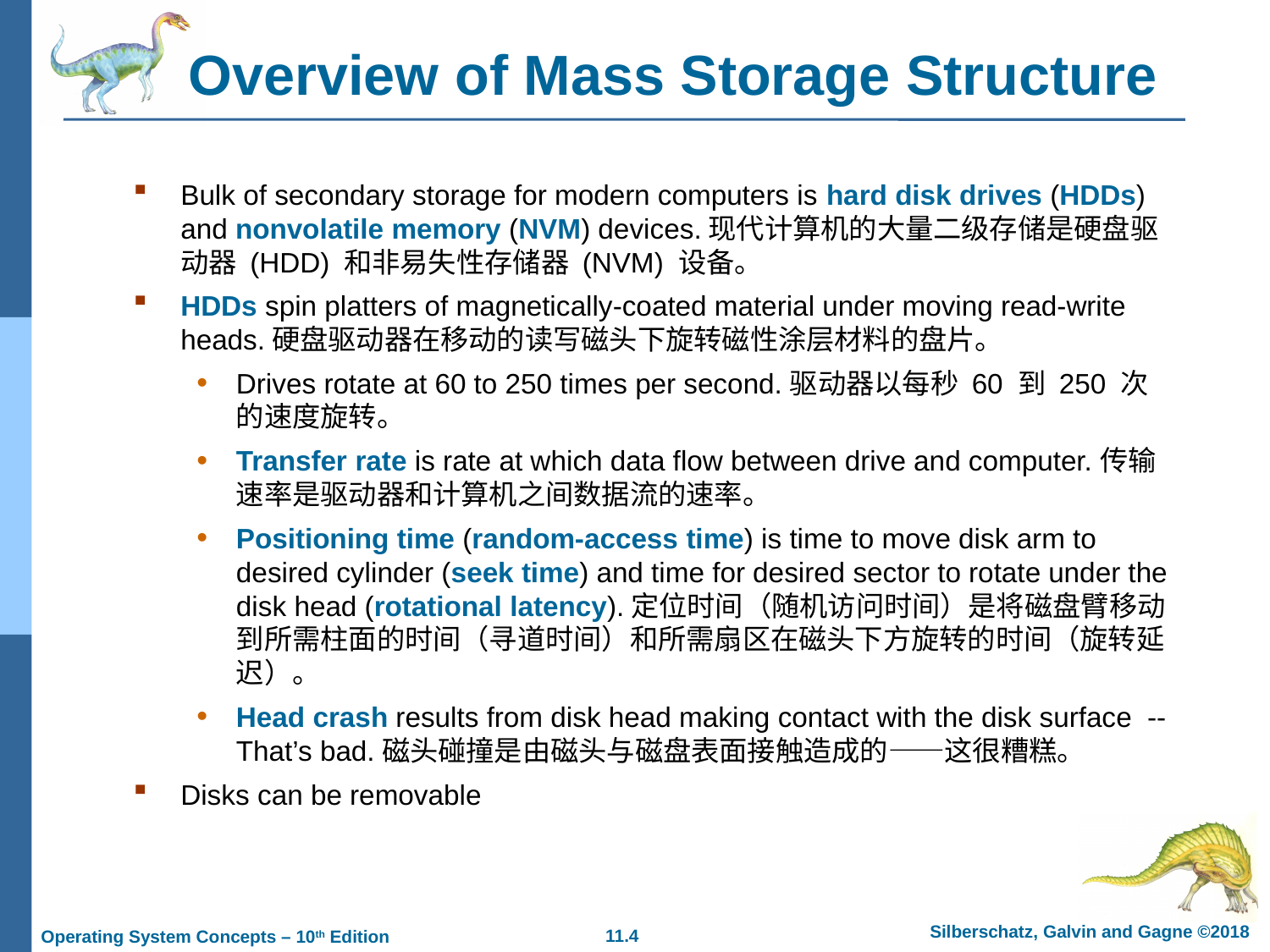

# Overview of Mass Storage Structure
Bulk of secondary storage for modern computers is hard disk drives (HDDs) and nonvolatile memory (NVM) devices.现代计算机的大量二级存储是硬盘驱动器 (HDD) 和非易失性存储器 (NVM) 设备。
HDDs spin platters of magnetically-coated material under moving read-write heads.硬盘驱动器在移动的读写磁头下旋转磁性涂层材料的盘片。
Drives rotate at 60 to 250 times per second.驱动器以每秒 60 到 250 次的速度旋转。
Transfer rate is rate at which data flow between drive and computer.传输速率是驱动器和计算机之间数据流的速率。
Positioning time (random-access time) is time to move disk arm to desired cylinder (seek time) and time for desired sector to rotate under the disk head (rotational latency).定位时间（随机访问时间）是将磁盘臂移动到所需柱面的时间（寻道时间）和所需扇区在磁头下方旋转的时间（旋转延迟）。
Head crash results from disk head making contact with the disk surface  -- That’s bad.磁头碰撞是由磁头与磁盘表面接触造成的——这很糟糕。
Disks can be removable